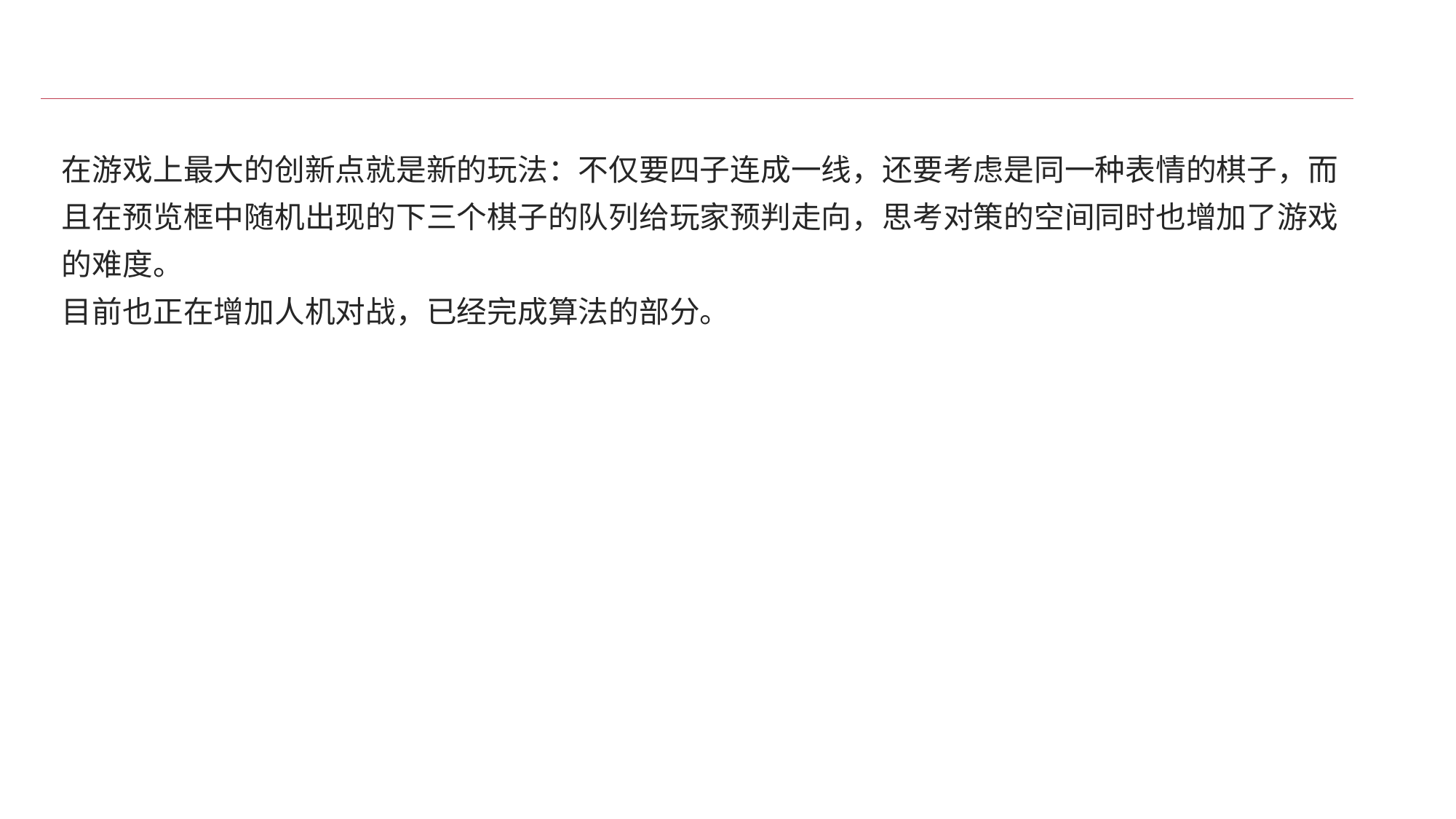

在游戏上最大的创新点就是新的玩法：不仅要四子连成一线，还要考虑是同一种表情的棋子，而且在预览框中随机出现的下三个棋子的队列给玩家预判走向，思考对策的空间同时也增加了游戏的难度。
目前也正在增加人机对战，已经完成算法的部分。